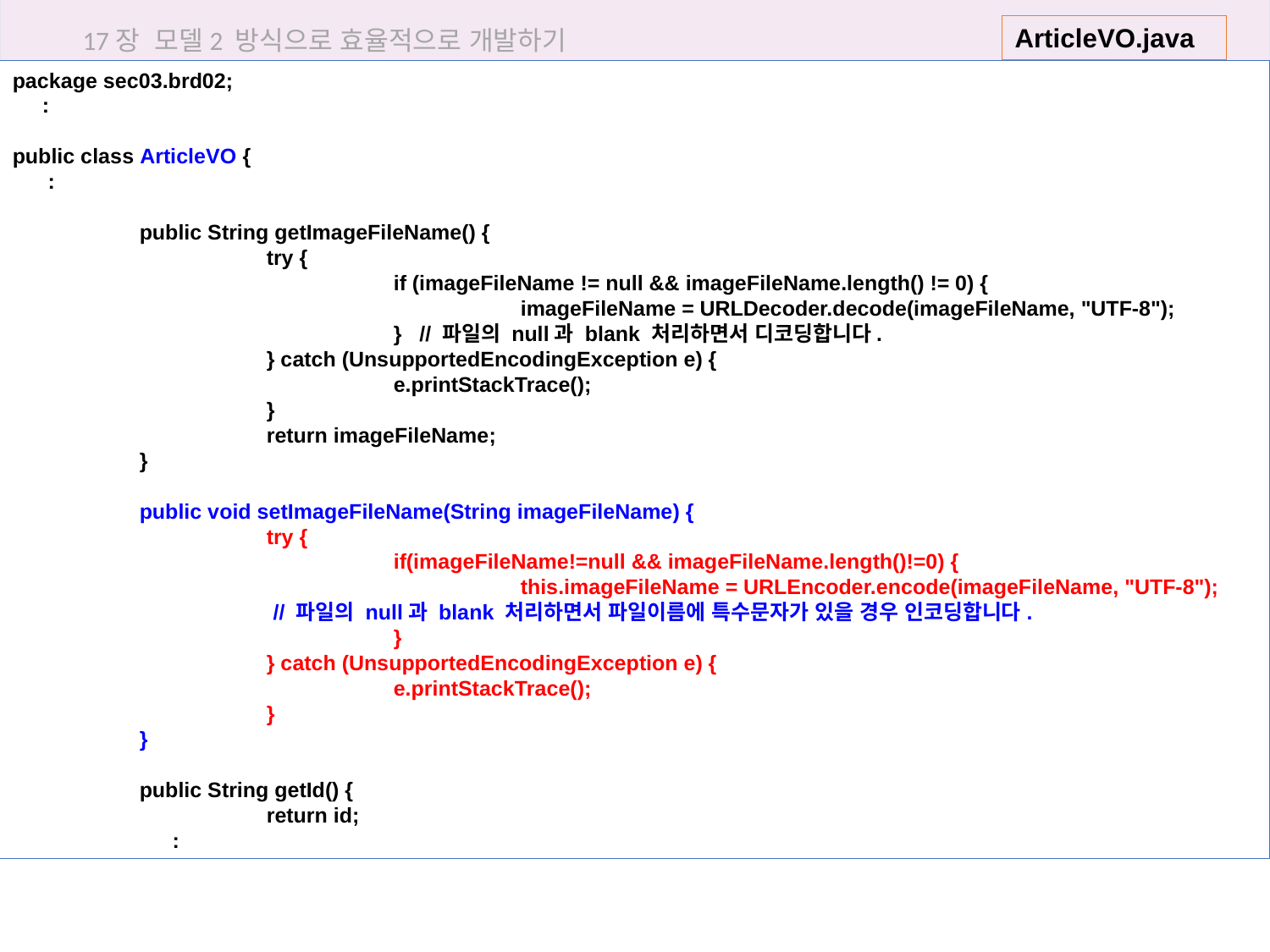

17장  모델2 방식으로 효율적으로 개발하기
ArticleVO.java
package sec03.brd02;
     :

public class ArticleVO {
      :

	public String getImageFileName() {
		try {
			if (imageFileName != null && imageFileName.length() != 0) {
				imageFileName = URLDecoder.decode(imageFileName, "UTF-8");
			}   // 파일의 null과 blank 처리하면서 디코딩합니다.
		} catch (UnsupportedEncodingException e) {
			e.printStackTrace();
		}
		return imageFileName;
	}

	public void setImageFileName(String imageFileName) {
		try {
			if(imageFileName!=null && imageFileName.length()!=0) {
				this.imageFileName = URLEncoder.encode(imageFileName, "UTF-8");
                                            // 파일의 null과 blank 처리하면서 파일이름에 특수문자가 있을 경우 인코딩합니다.
			}
		} catch (UnsupportedEncodingException e) {
			e.printStackTrace();
		}
	}

	public String getId() {
		return id;
                           :